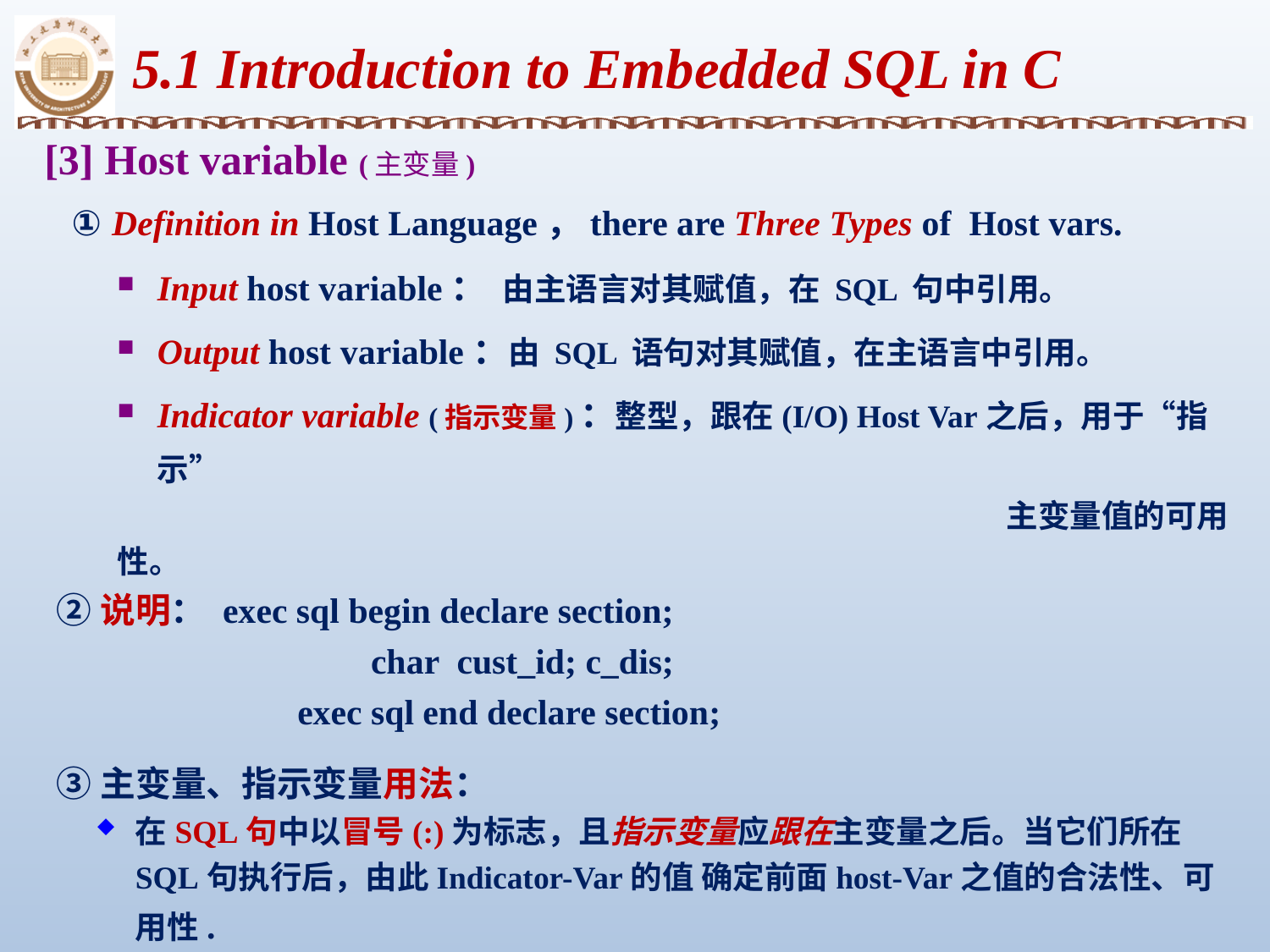

5.1 Introduction to Embedded SQL in C
 [3] Host variable (主变量)
   ① Definition in Host Language，there are Three Types of  Host vars.
Input host variable：  由主语言对其赋值，在 SQL 句中引用。
Output host variable：由 SQL 语句对其赋值，在主语言中引用。
Indicator variable (指示变量)：整型，跟在(I/O) Host Var之后，用于“指示”
							主变量值的可用性。
   ②说明： exec sql begin declare section;
			char  cust_id; c_dis;
		      exec sql end declare section;
   ③主变量、指示变量用法：
在SQL句中以冒号(:)为标志，且指示变量应跟在主变量之后。当它们所在 SQL句执行后，由此Indicator-Var的值 确定前面host-Var之值的合法性、可用性.
在主语言中使用，不必加冒号。